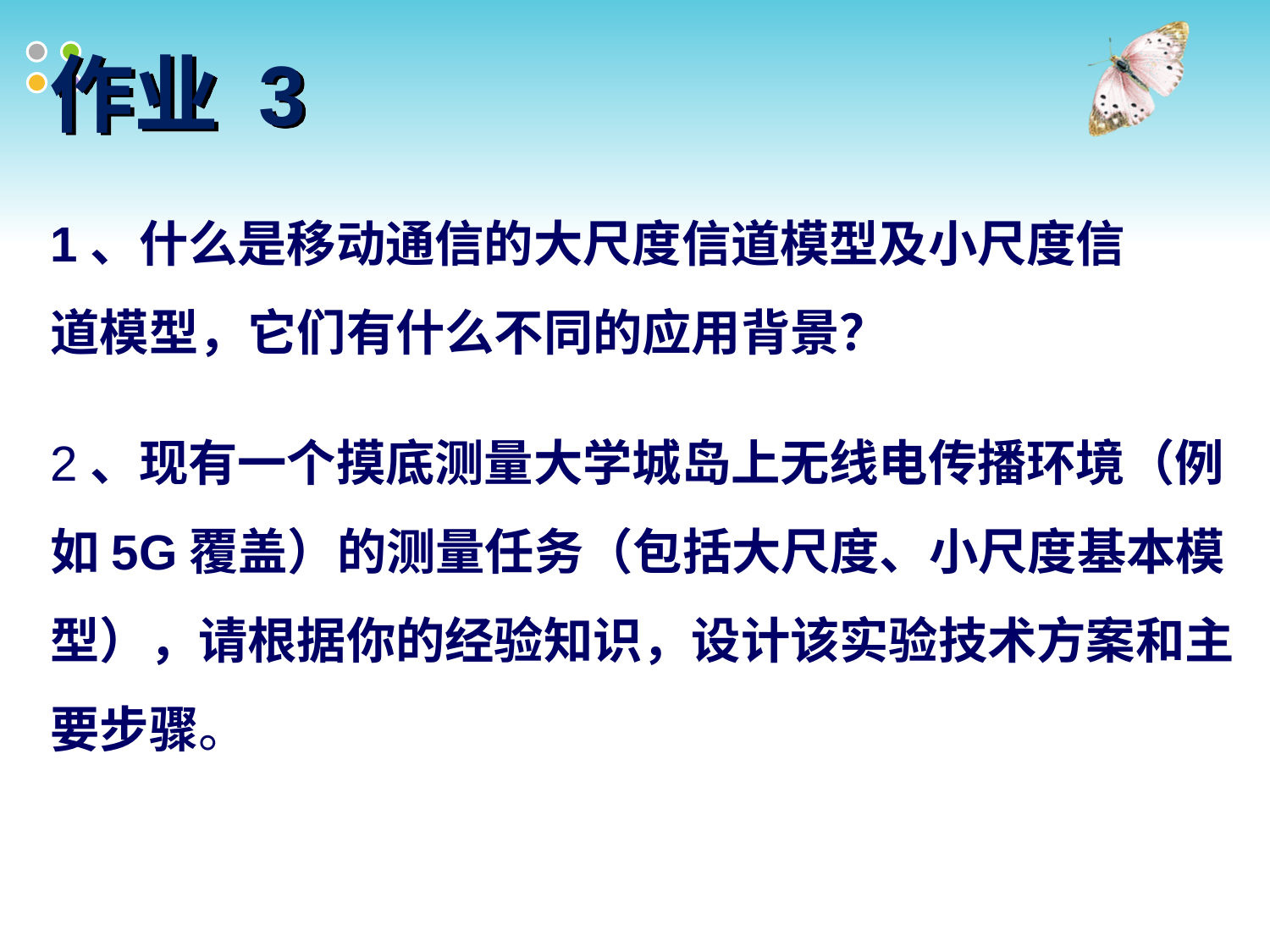

作业 3
1、什么是移动通信的大尺度信道模型及小尺度信道模型，它们有什么不同的应用背景？
2、现有一个摸底测量大学城岛上无线电传播环境（例如5G覆盖）的测量任务（包括大尺度、小尺度基本模型），请根据你的经验知识，设计该实验技术方案和主要步骤。